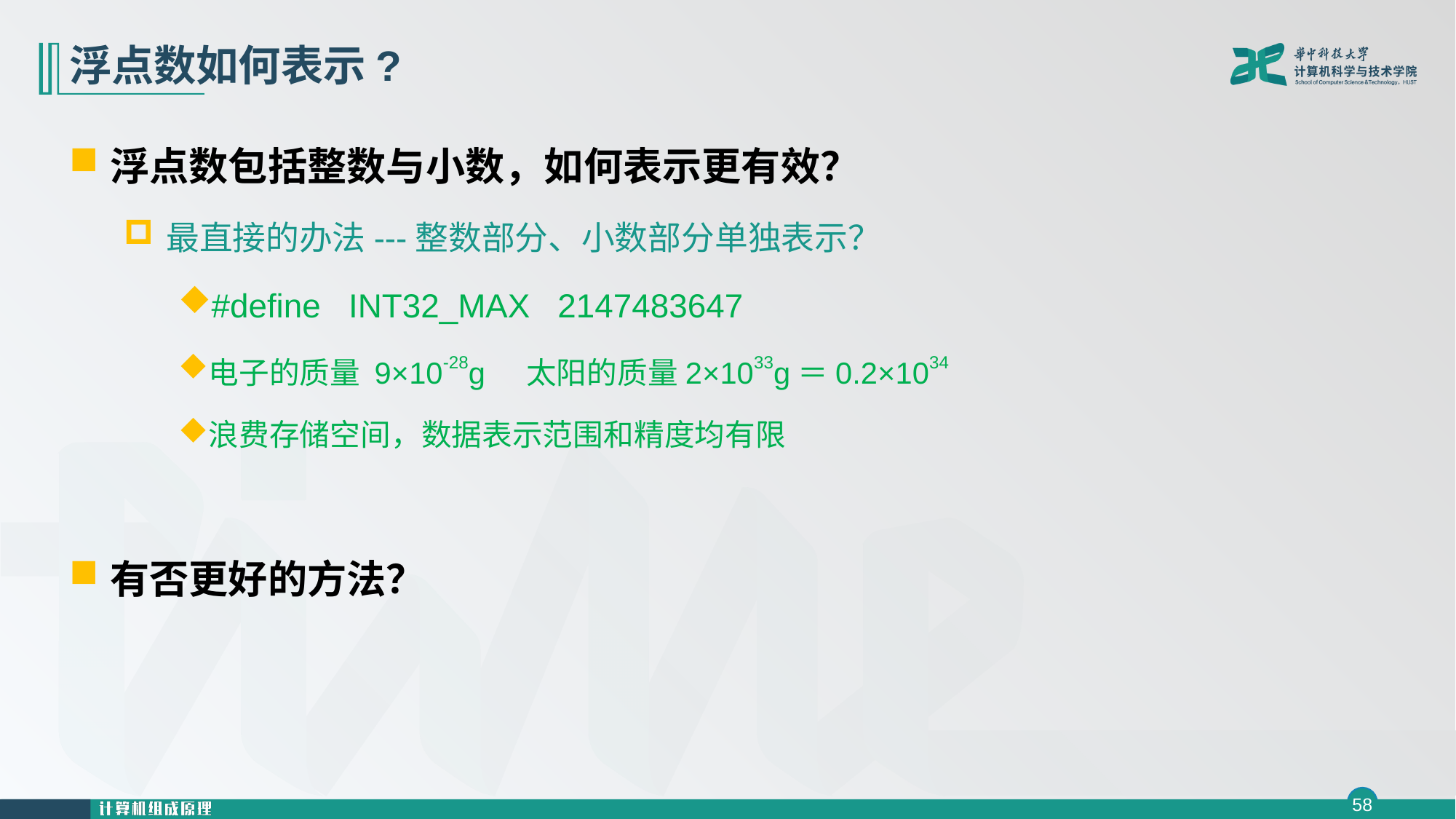

# 浮点数如何表示?
浮点数包括整数与小数，如何表示更有效？
最直接的办法---整数部分、小数部分单独表示？
#define   INT32_MAX   2147483647
电子的质量 9×10-28g    太阳的质量2×1033g＝0.2×1034
浪费存储空间，数据表示范围和精度均有限

有否更好的方法？